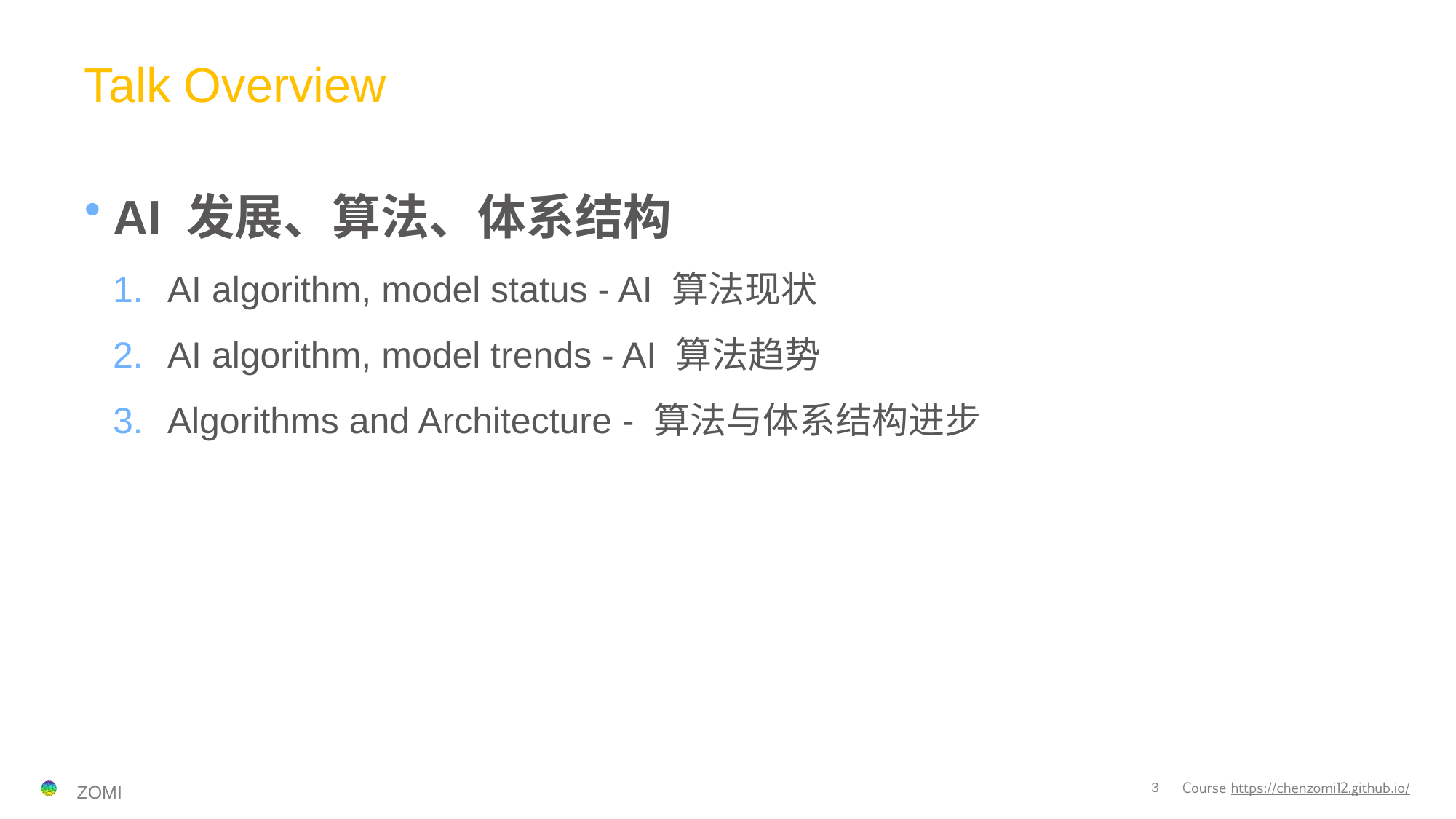

Talk Overview
AI 发展、算法、体系结构
AI algorithm, model status - AI 算法现状
AI algorithm, model trends - AI 算法趋势
Algorithms and Architecture - 算法与体系结构进步